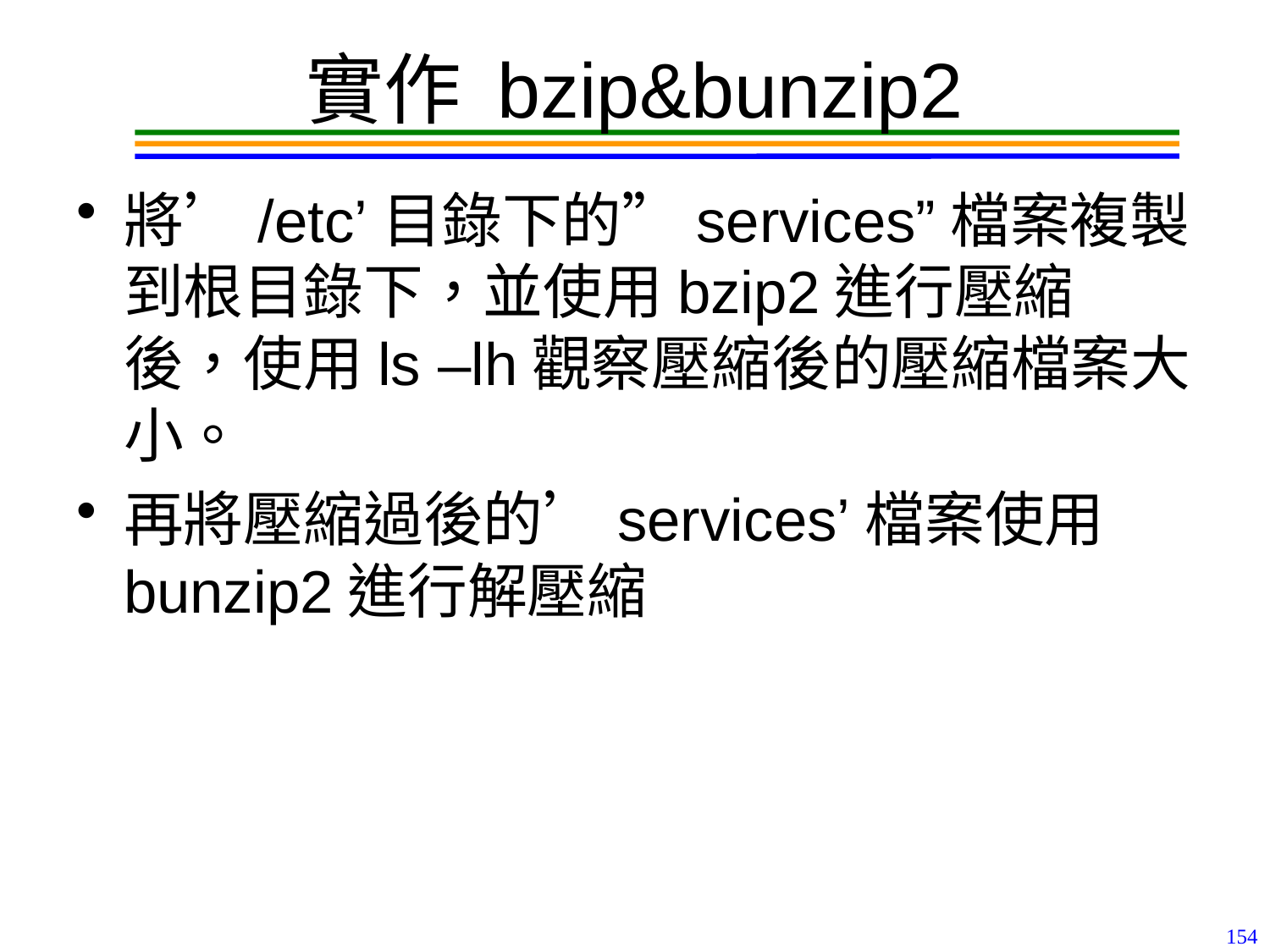

# 實作 bzip&bunzip2
將’/etc’目錄下的”services”檔案複製到根目錄下，並使用bzip2進行壓縮後，使用ls –lh觀察壓縮後的壓縮檔案大小。
再將壓縮過後的’services’檔案使用bunzip2進行解壓縮

154